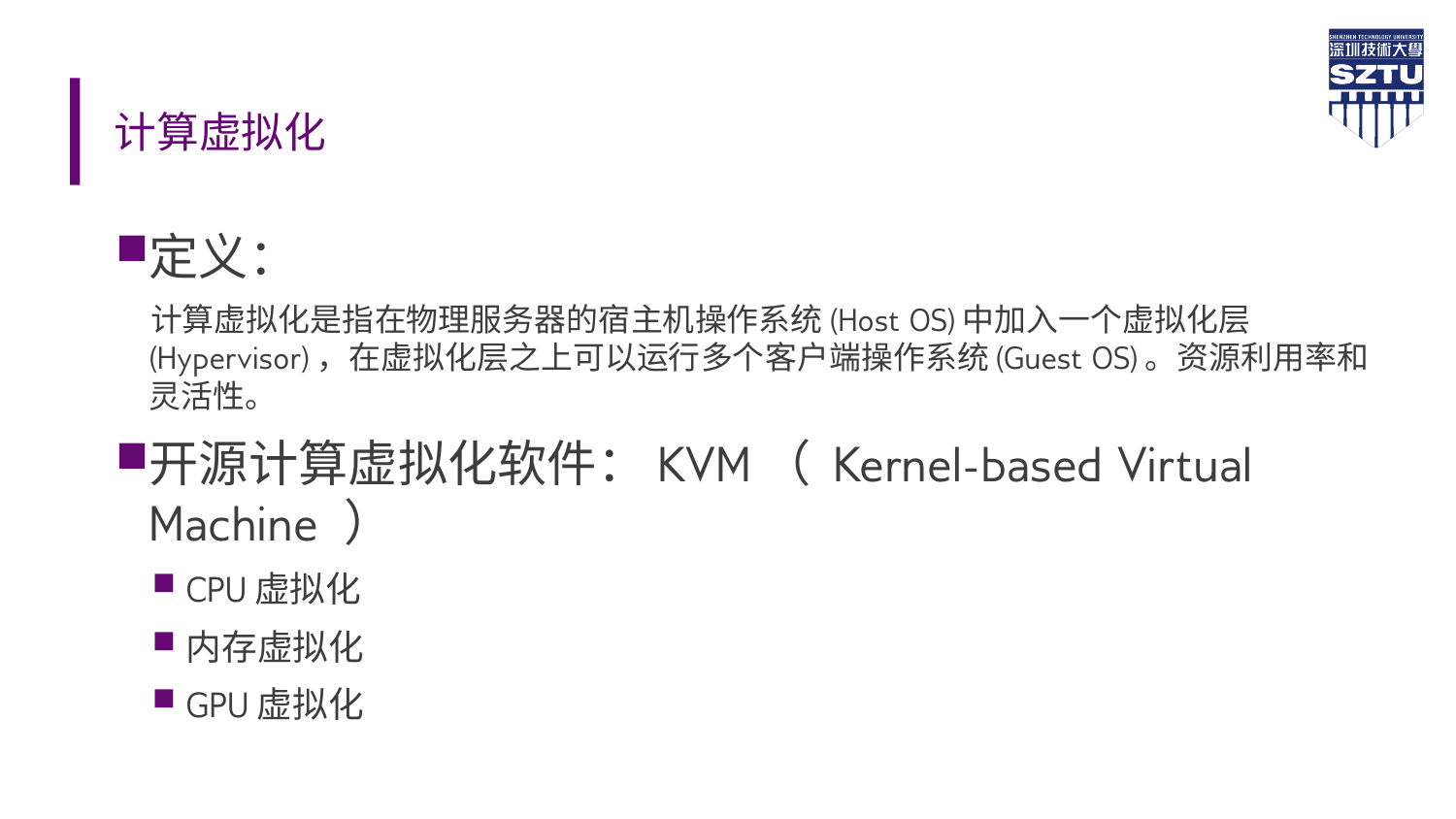

# 计算虚拟化
定义：
    计算虚拟化是指在物理服务器的宿主机操作系统(Host OS)中加入一个虚拟化层(Hypervisor)，在虚拟化层之上可以运行多个客户端操作系统(Guest OS)。资源利用率和灵活性。
开源计算虚拟化软件：KVM（ Kernel-based Virtual Machine ）
CPU虚拟化
内存虚拟化
GPU虚拟化